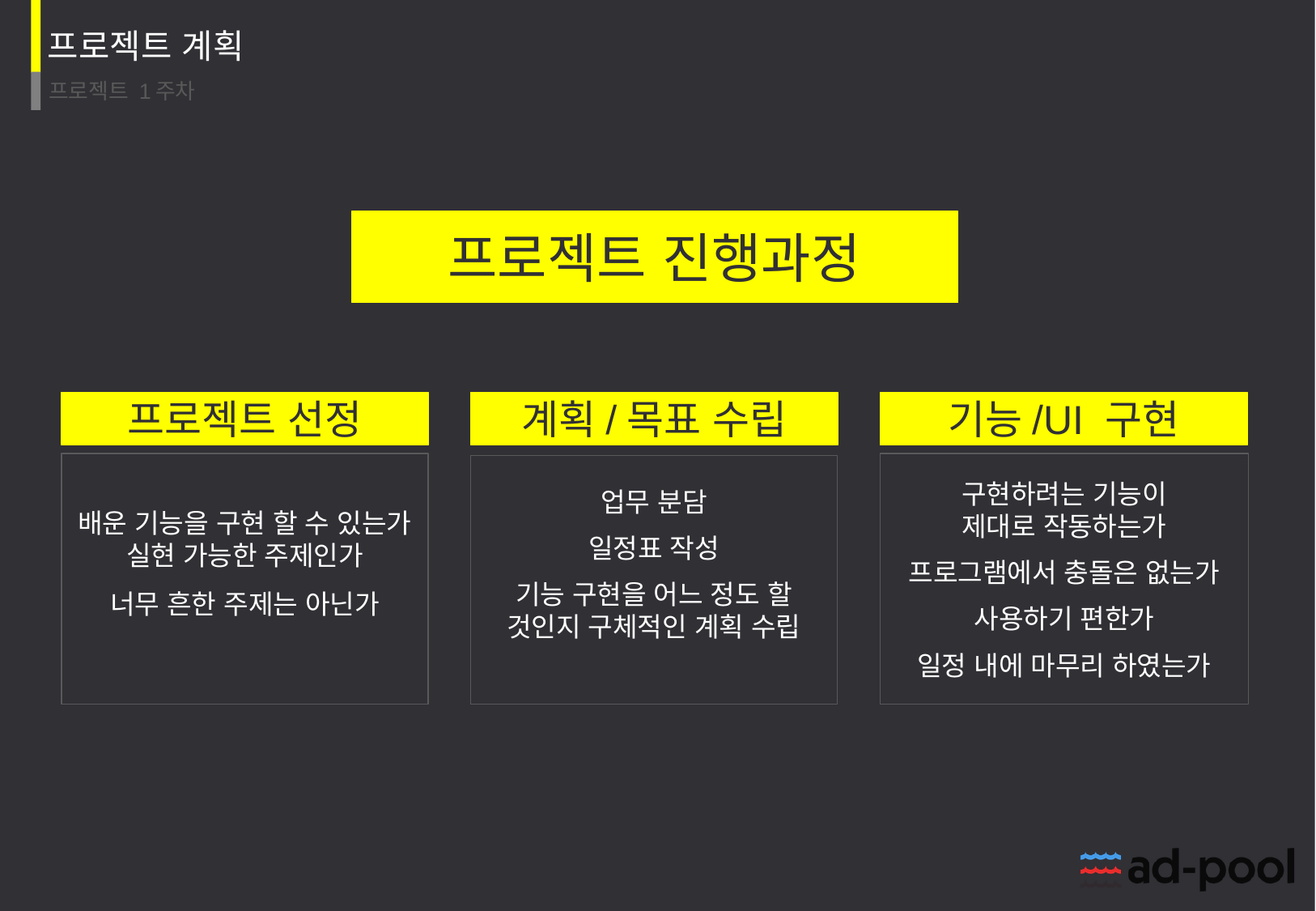

프로젝트 진행과정
프로젝트 선정
계획/목표 수립
기능/UI 구현
배운 기능을 구현 할 수 있는가
실현 가능한 주제인가

너무 흔한 주제는 아닌가

구현하려는 기능이
제대로 작동하는가

프로그램에서 충돌은 없는가

사용하기 편한가

일정 내에 마무리 하였는가
업무 분담

일정표 작성

기능 구현을 어느 정도 할
것인지 구체적인 계획 수립